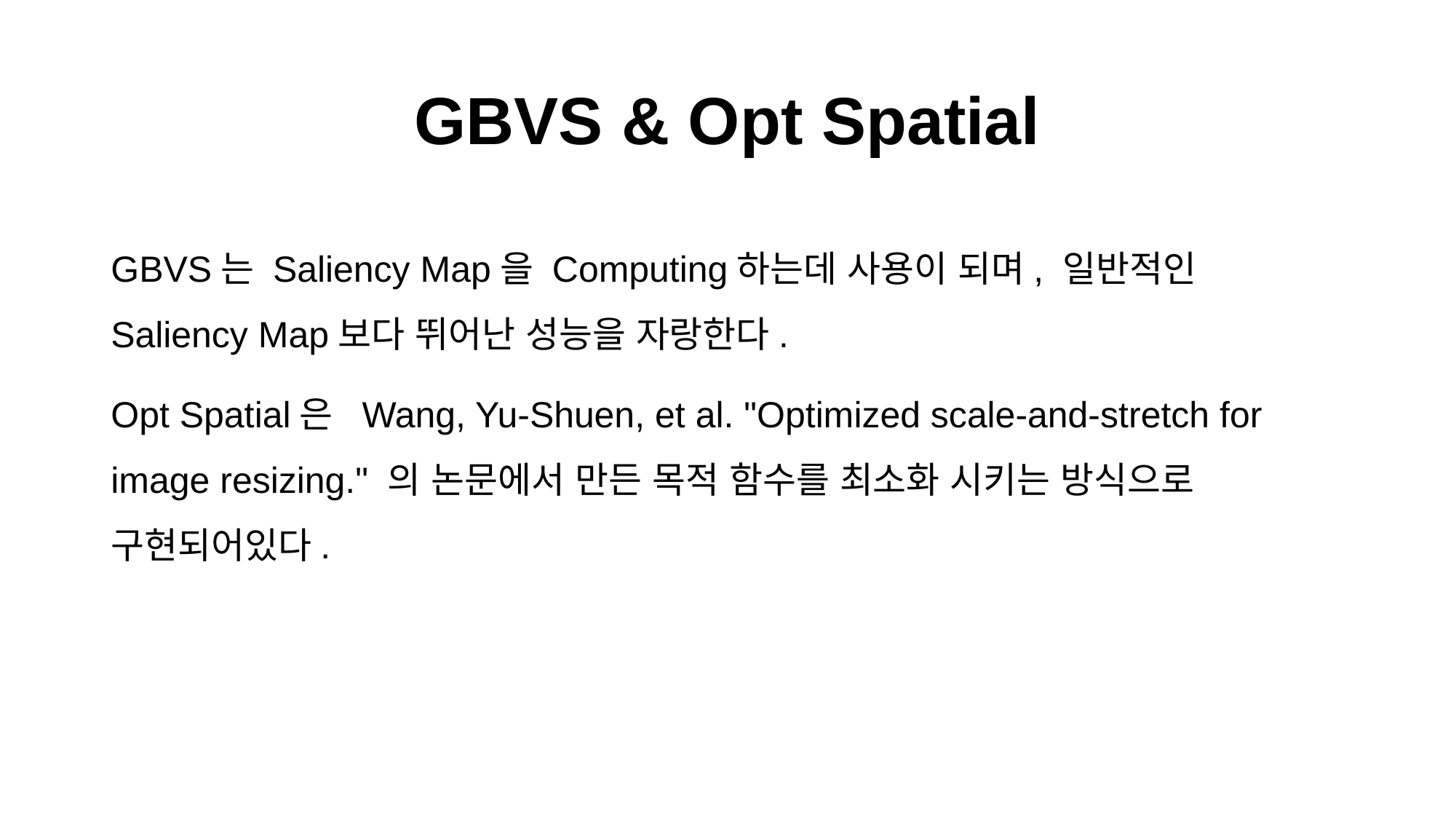

# GBVS & Opt Spatial
GBVS는 Saliency Map을 Computing하는데 사용이 되며, 일반적인 Saliency Map보다 뛰어난 성능을 자랑한다.
Opt Spatial은  Wang, Yu-Shuen, et al. "Optimized scale-and-stretch for image resizing." 의 논문에서 만든 목적 함수를 최소화 시키는 방식으로 구현되어있다.